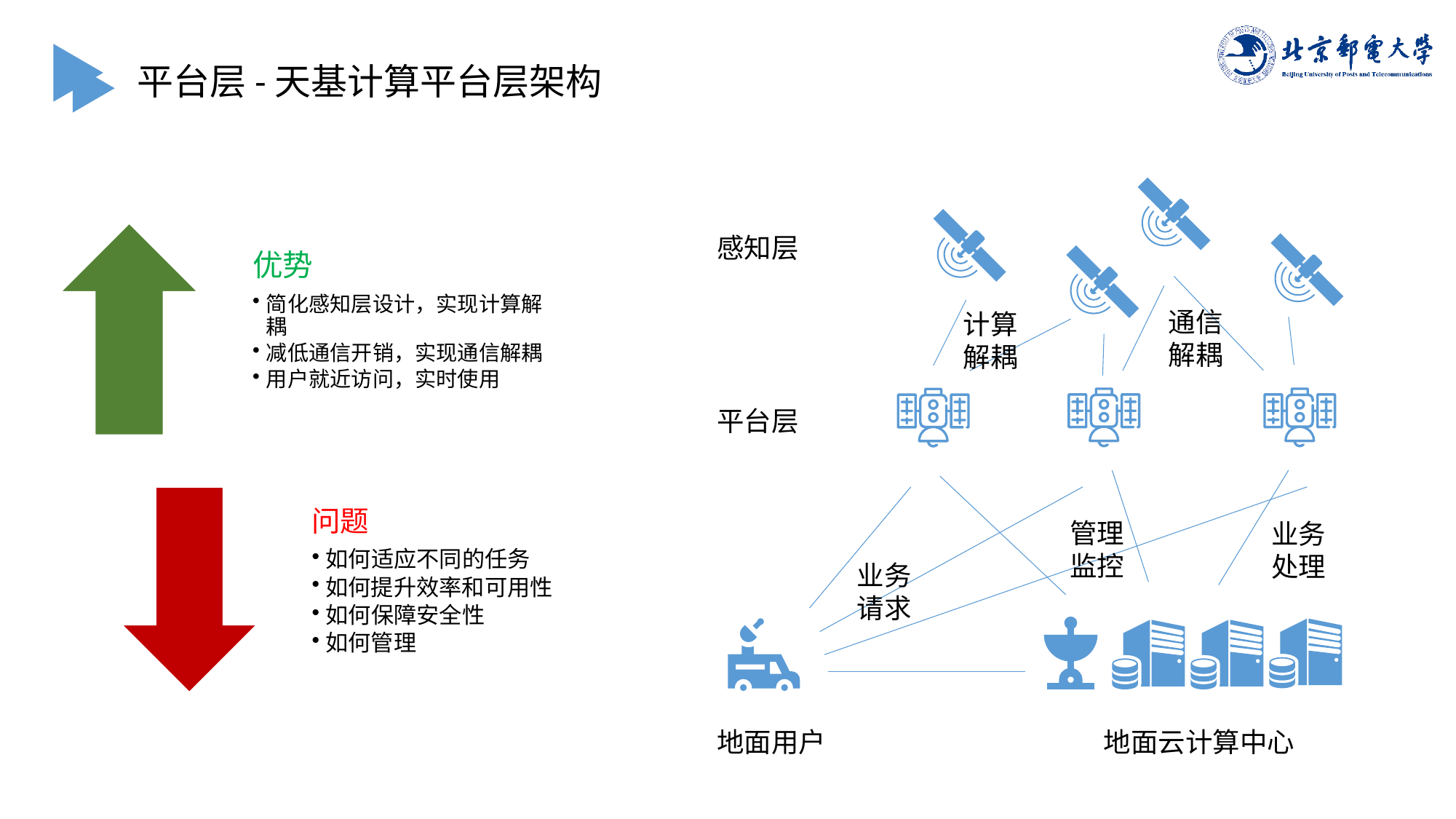

平台层-天基计算平台层架构

优势
简化感知层设计，实现计算解耦
减低通信开销，实现通信解耦
用户就近访问，实时使用
问题
如何适应不同的任务
如何提升效率和可用性
如何保障安全性
如何管理

感知层

通信解耦
计算解耦

平台层
管理监控
业务处理
业务请求

地面用户
地面云计算中心